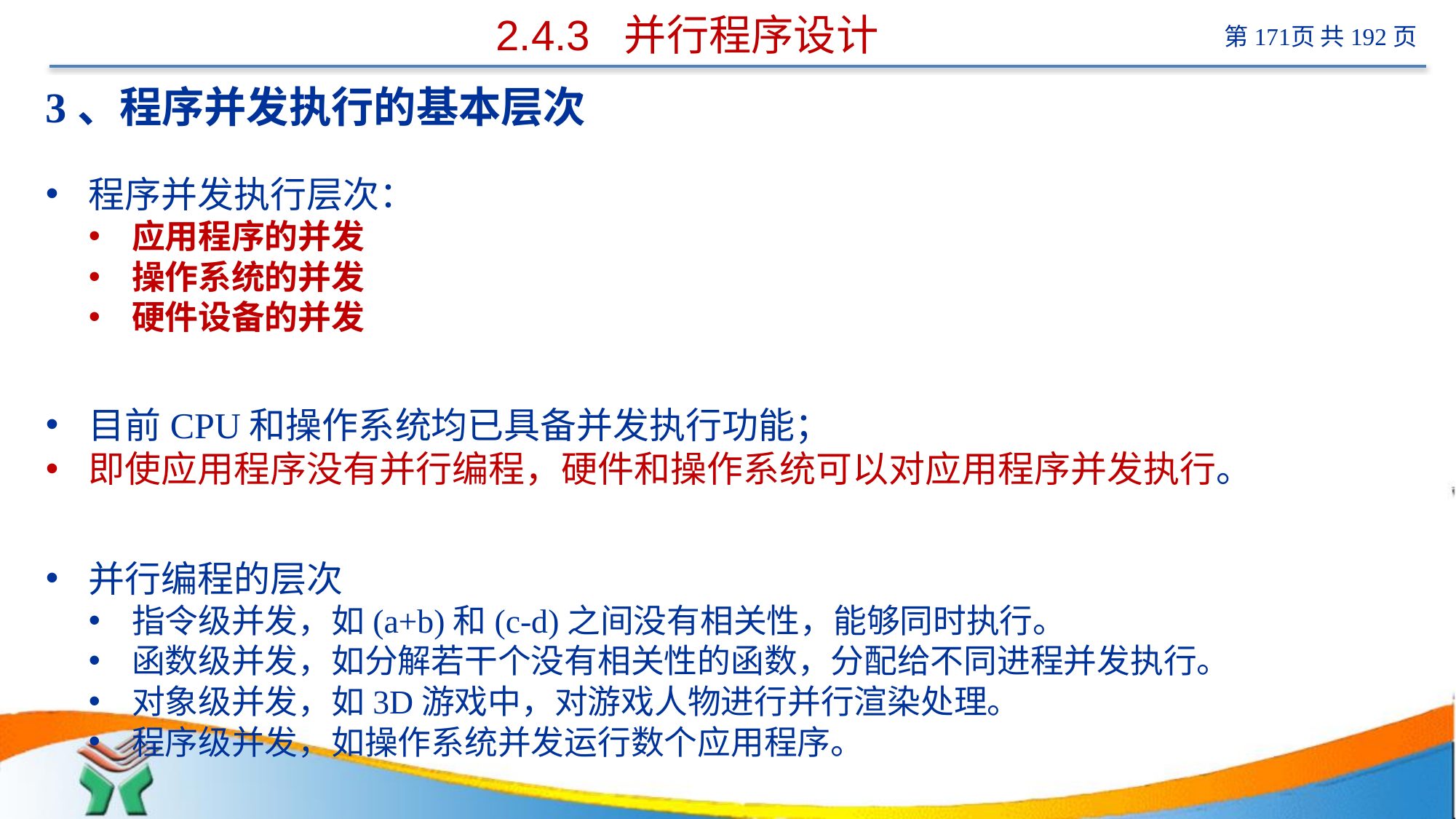

# 2.4.3  并行程序设计
3、程序并发执行的基本层次

程序并发执行层次：
应用程序的并发
操作系统的并发
硬件设备的并发

目前CPU和操作系统均已具备并发执行功能；
即使应用程序没有并行编程，硬件和操作系统可以对应用程序并发执行。

并行编程的层次
指令级并发，如(a+b)和(c-d)之间没有相关性，能够同时执行。
函数级并发，如分解若干个没有相关性的函数，分配给不同进程并发执行。
对象级并发，如3D游戏中，对游戏人物进行并行渲染处理。
程序级并发，如操作系统并发运行数个应用程序。